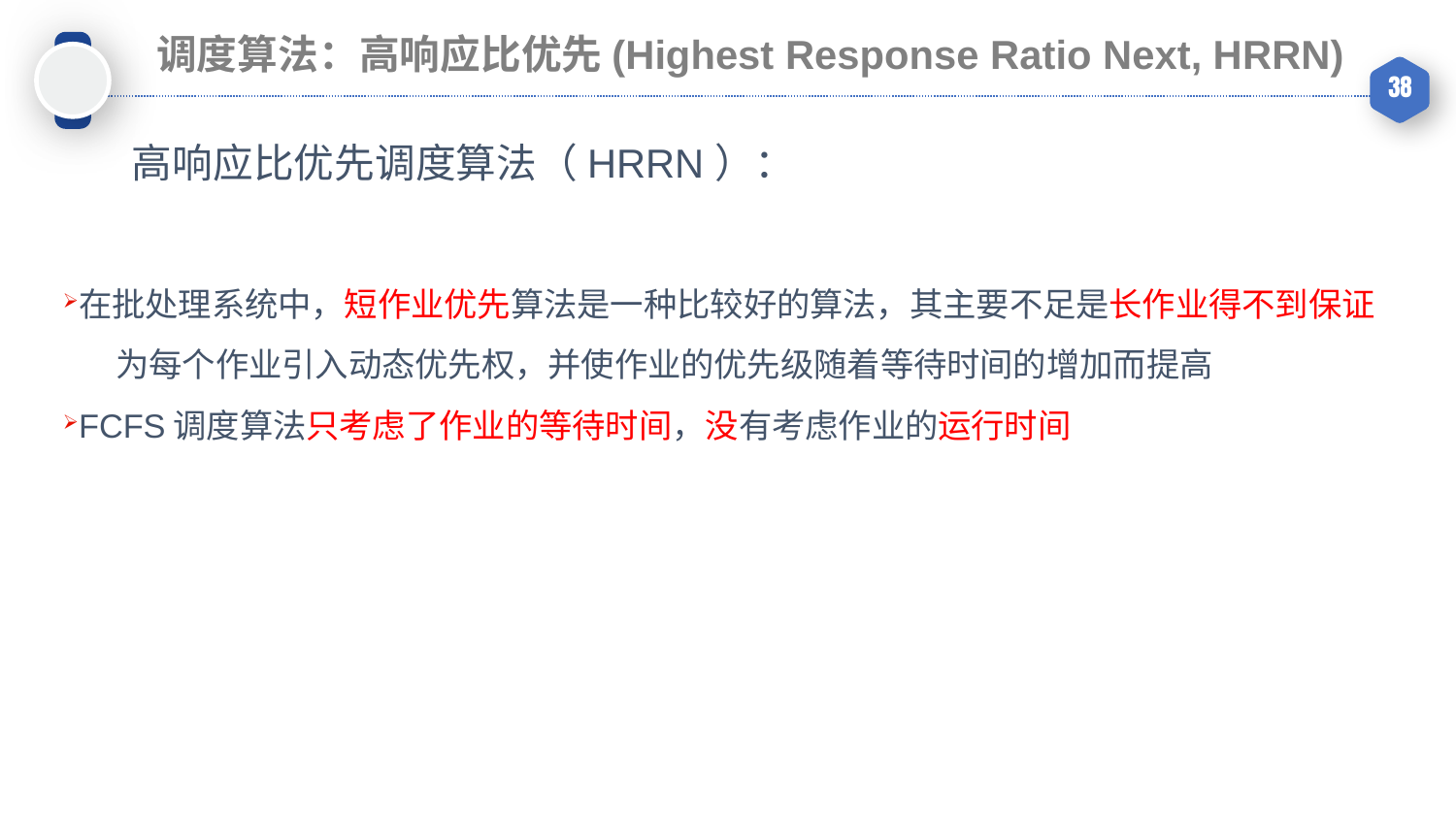

调度算法：高响应比优先(Highest Response Ratio Next, HRRN)
高响应比优先调度算法（HRRN）：
在批处理系统中，短作业优先算法是一种比较好的算法，其主要不足是长作业得不到保证
      为每个作业引入动态优先权，并使作业的优先级随着等待时间的增加而提高
FCFS调度算法只考虑了作业的等待时间，没有考虑作业的运行时间